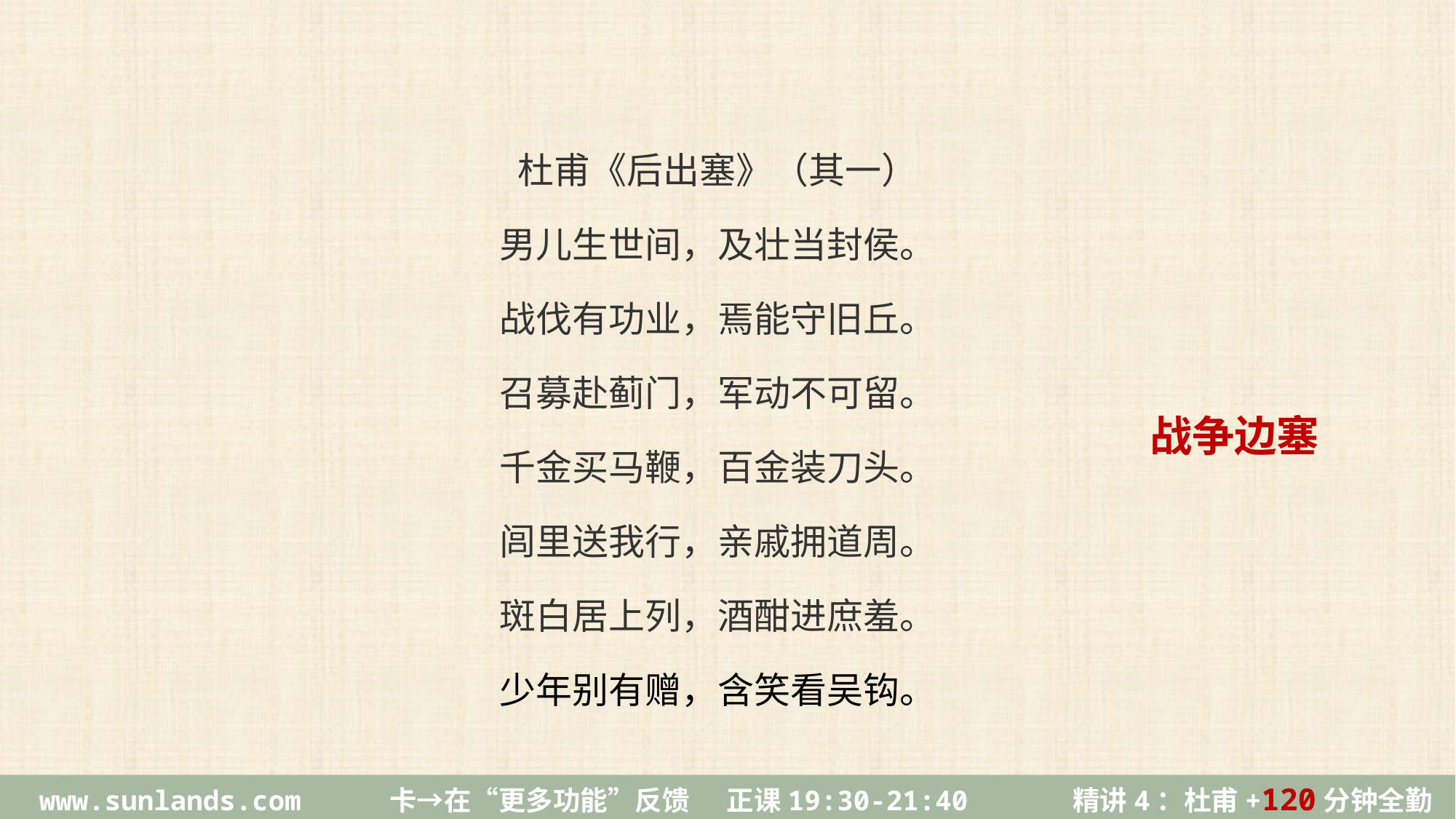

杜甫《后出塞》（其一）
男儿生世间，及壮当封侯。
战伐有功业，焉能守旧丘。
召募赴蓟门，军动不可留。
千金买马鞭，百金装刀头。
闾里送我行，亲戚拥道周。
斑白居上列，酒酣进庶羞。
少年别有赠，含笑看吴钩。
战争边塞